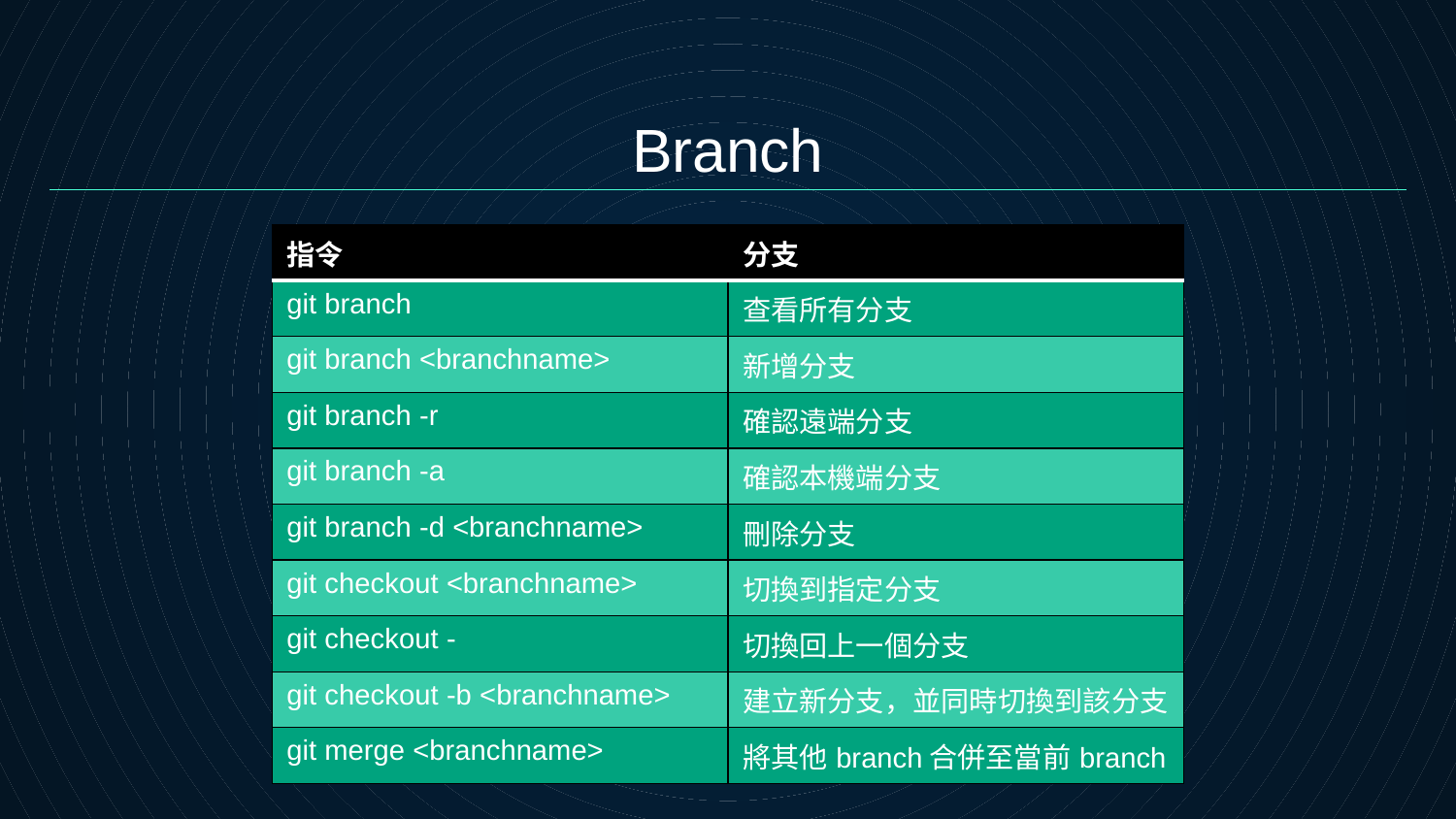

Branch
| 指令 | 分支 |
| --- | --- |
| git branch | 查看所有分支 |
| git branch <branchname> | 新增分支 |
| git branch -r | 確認遠端分支 |
| git branch -a | 確認本機端分支 |
| git branch -d <branchname> | 刪除分支 |
| git checkout <branchname> | 切換到指定分支 |
| git checkout - | 切換回上一個分支 |
| git checkout -b <branchname> | 建立新分支，並同時切換到該分支 |
| git merge <branchname> | 將其他branch合併至當前branch |